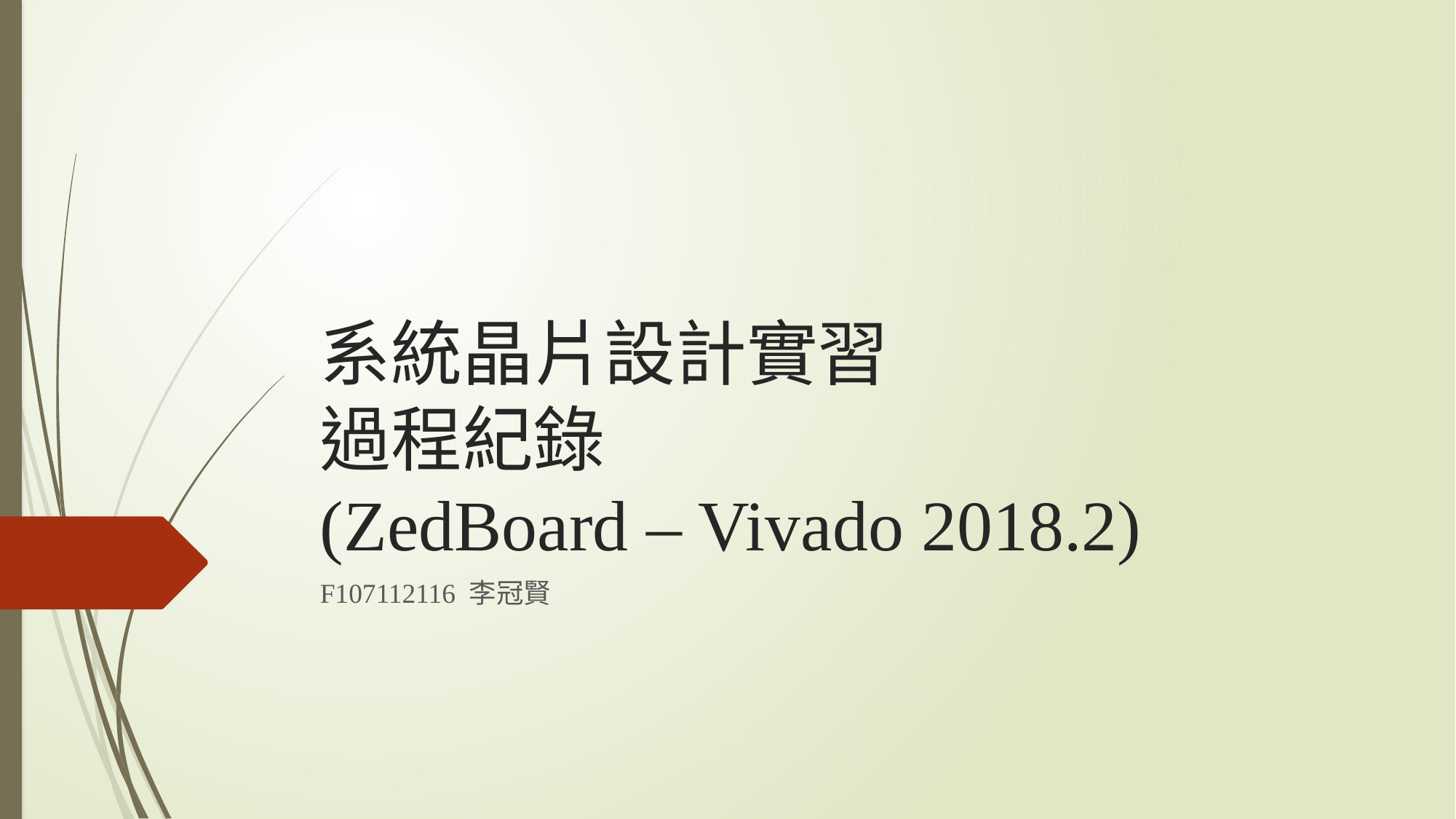

# 系統晶片設計實習 過程紀錄 (ZedBoard – Vivado 2018.2)
F107112116 李冠賢